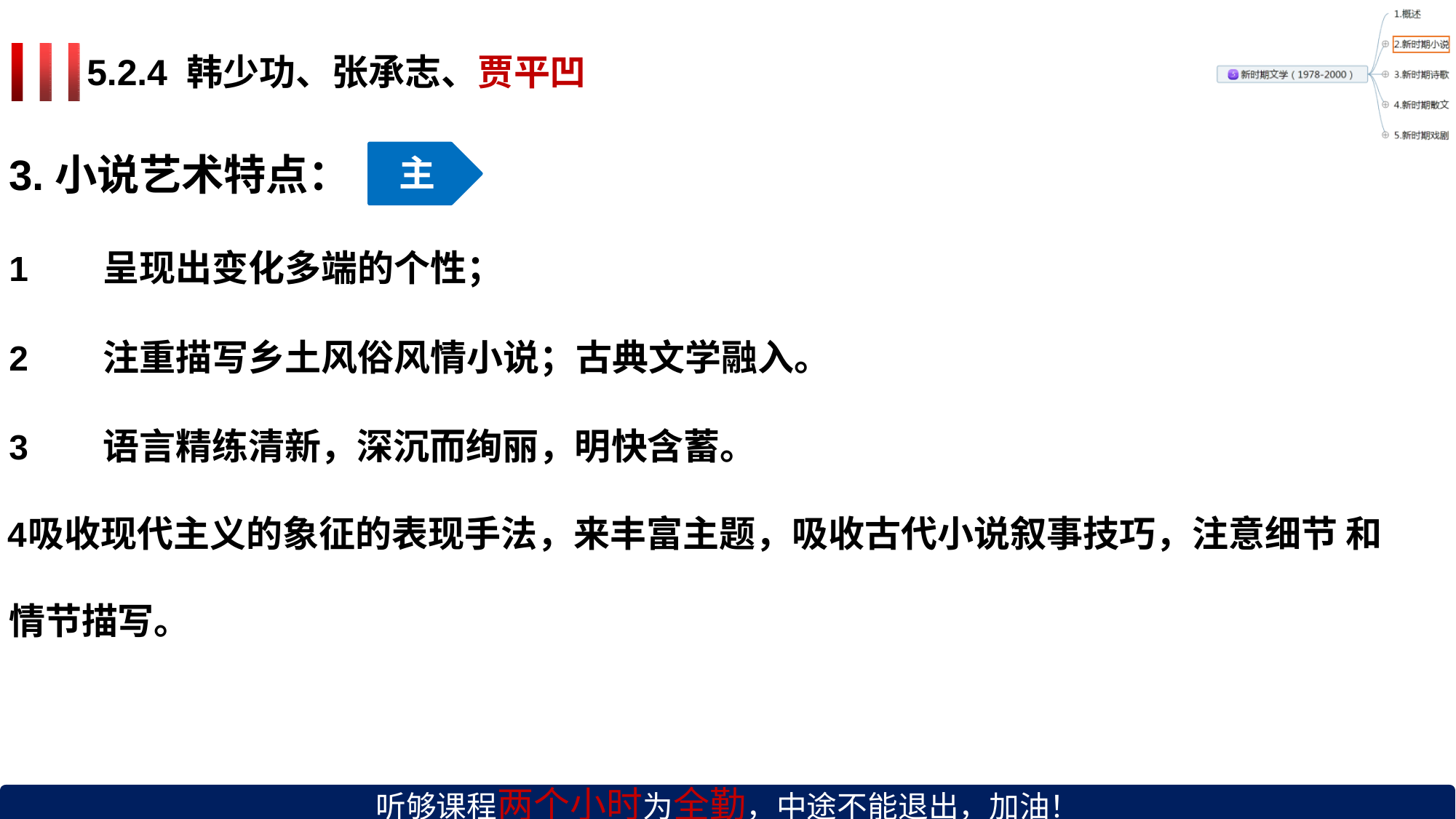

5.2.4 韩少功、张承志、贾平凹

# 3.小说艺术特点：
主
呈现出变化多端的个性；

注重描写乡土风俗风情小说；古典文学融入。

语言精练清新，深沉而绚丽，明快含蓄。
吸收现代主义的象征的表现手法，来丰富主题，吸收古代小说叙事技巧，注意细节 和情节描写。

听够课程两个小时为全勤，中途不能退出，加油！